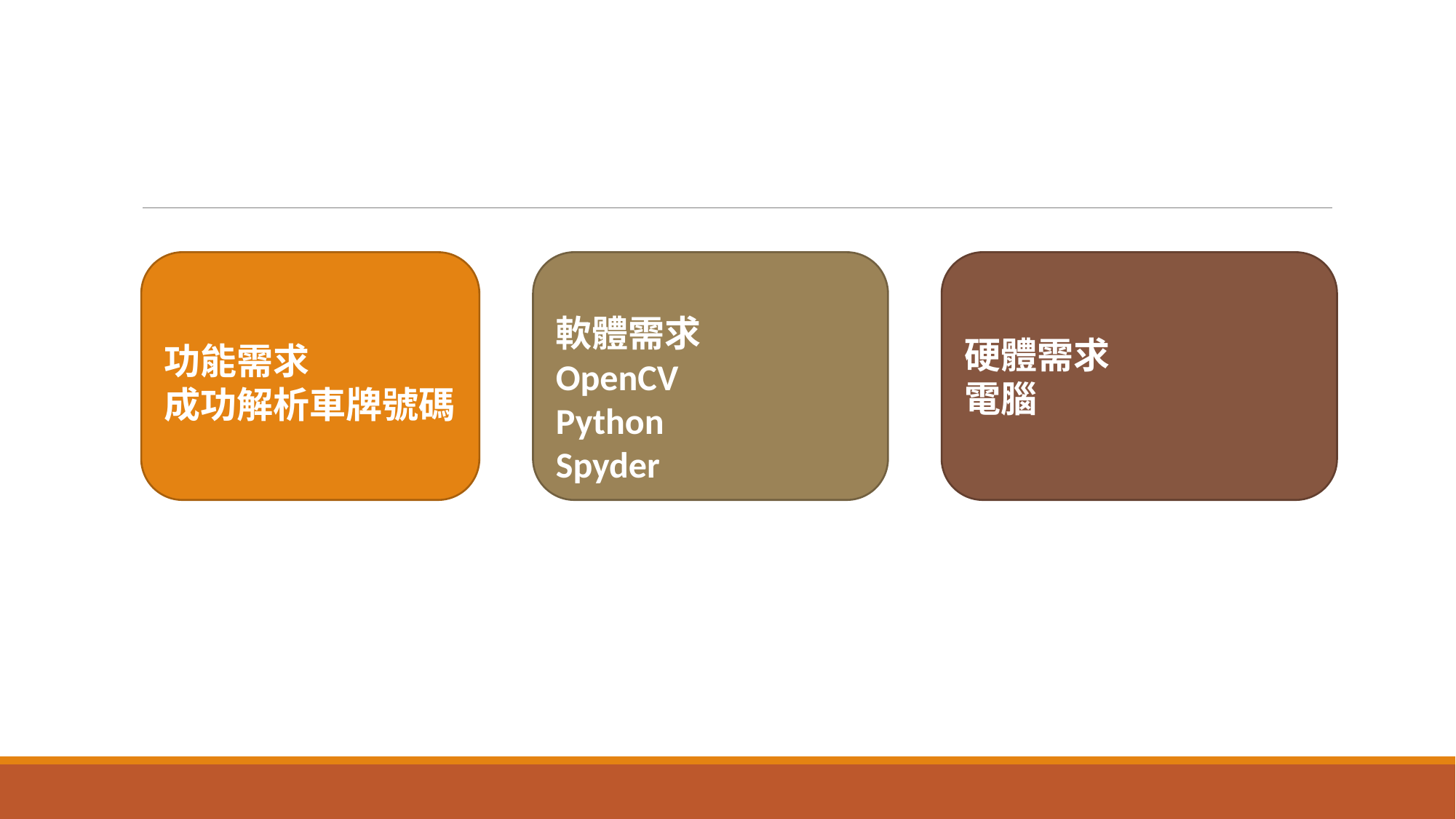

功能需求
成功解析車牌號碼

軟體需求
OpenCV
Python
Spyder
硬體需求
電腦